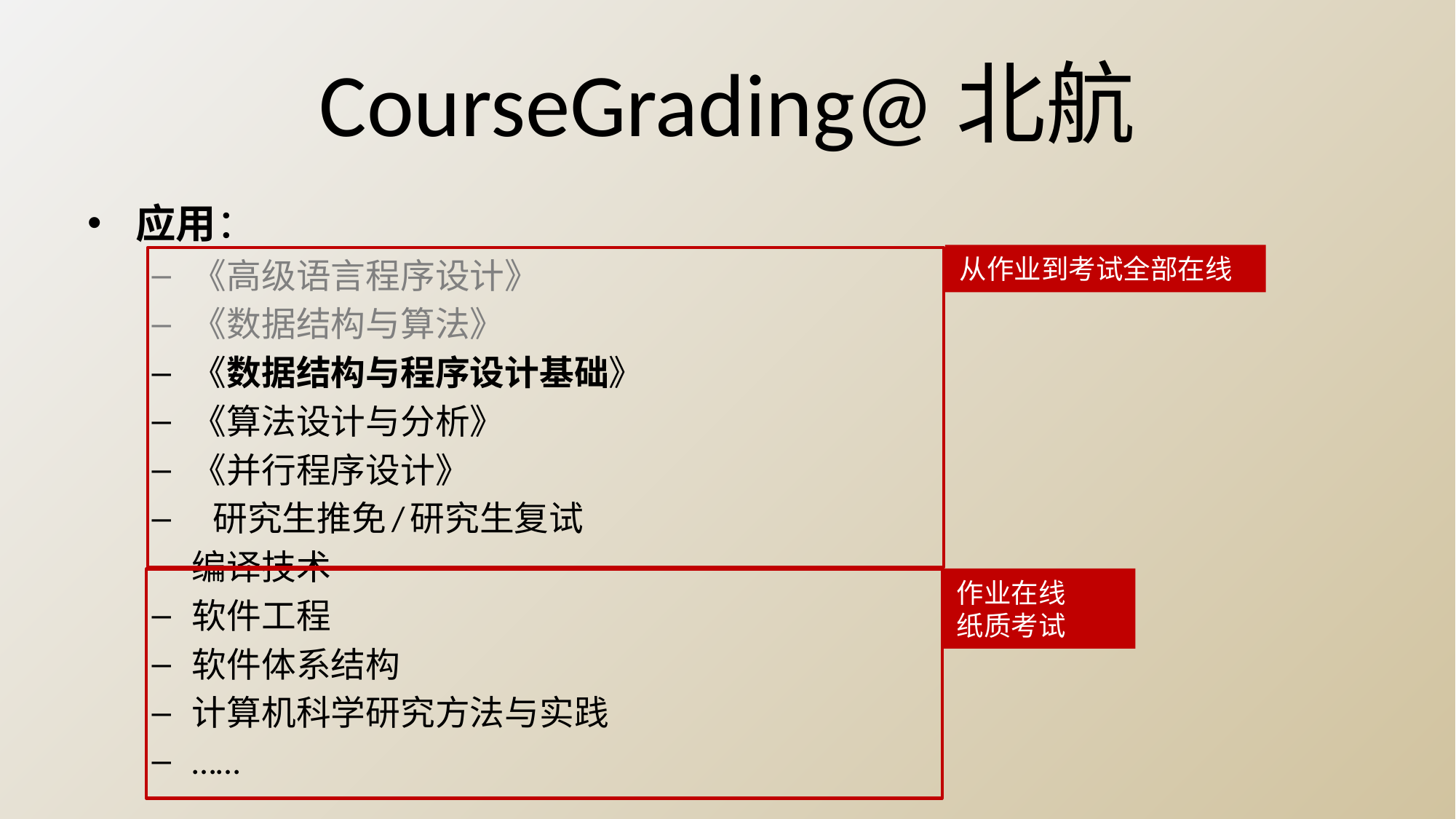

# CourseGrading@北航
应用：
《高级语言程序设计》
《数据结构与算法》
《数据结构与程序设计基础》
《算法设计与分析》
《并行程序设计》
  研究生推免/研究生复试
编译技术
软件工程
软件体系结构
计算机科学研究方法与实践
……
从作业到考试全部在线

作业在线
纸质考试